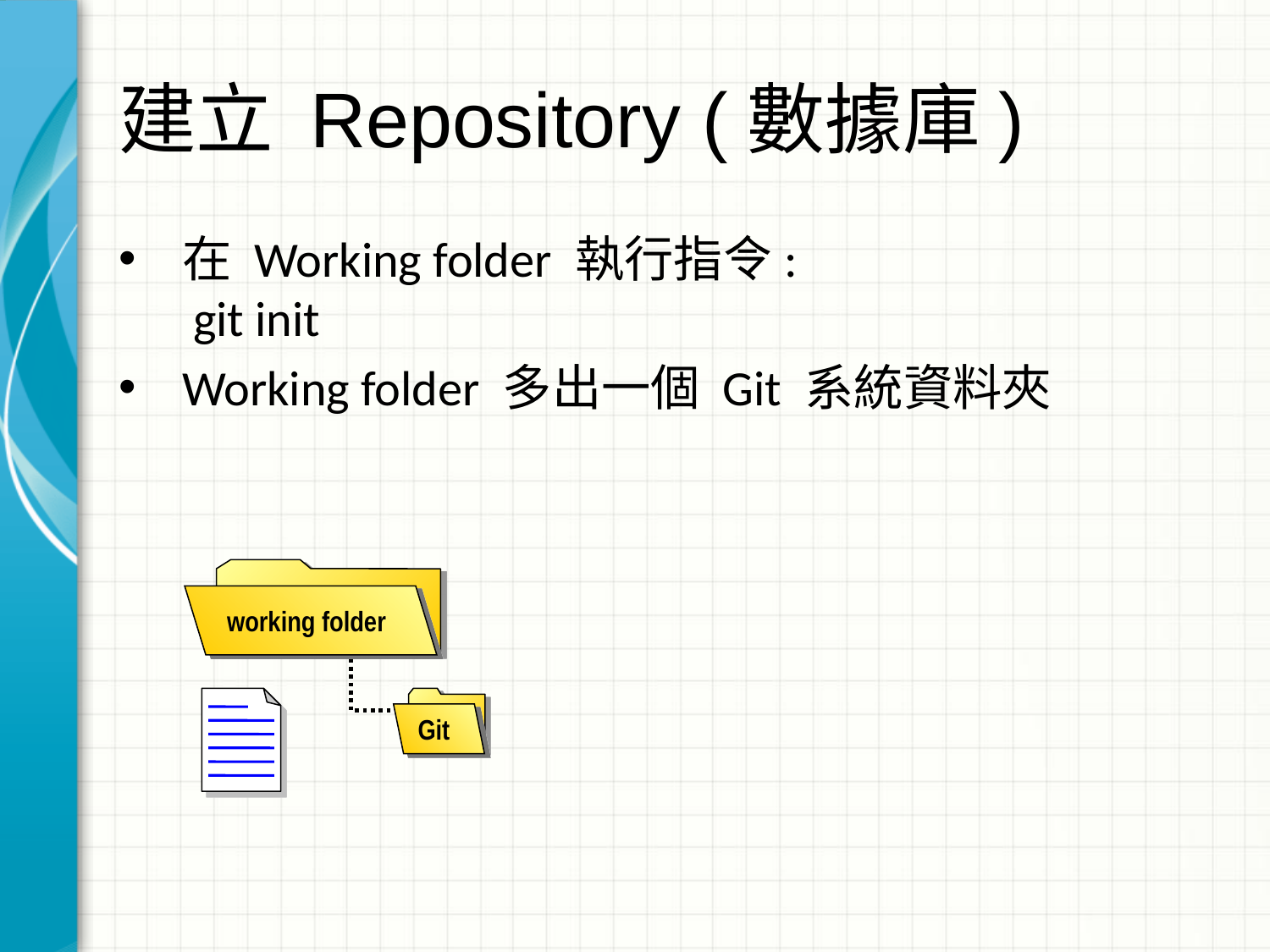

# 建立 Repository (數據庫)
在 Working folder 執行指令:
 git init
Working folder 多出一個 Git 系統資料夾

working folder

Git